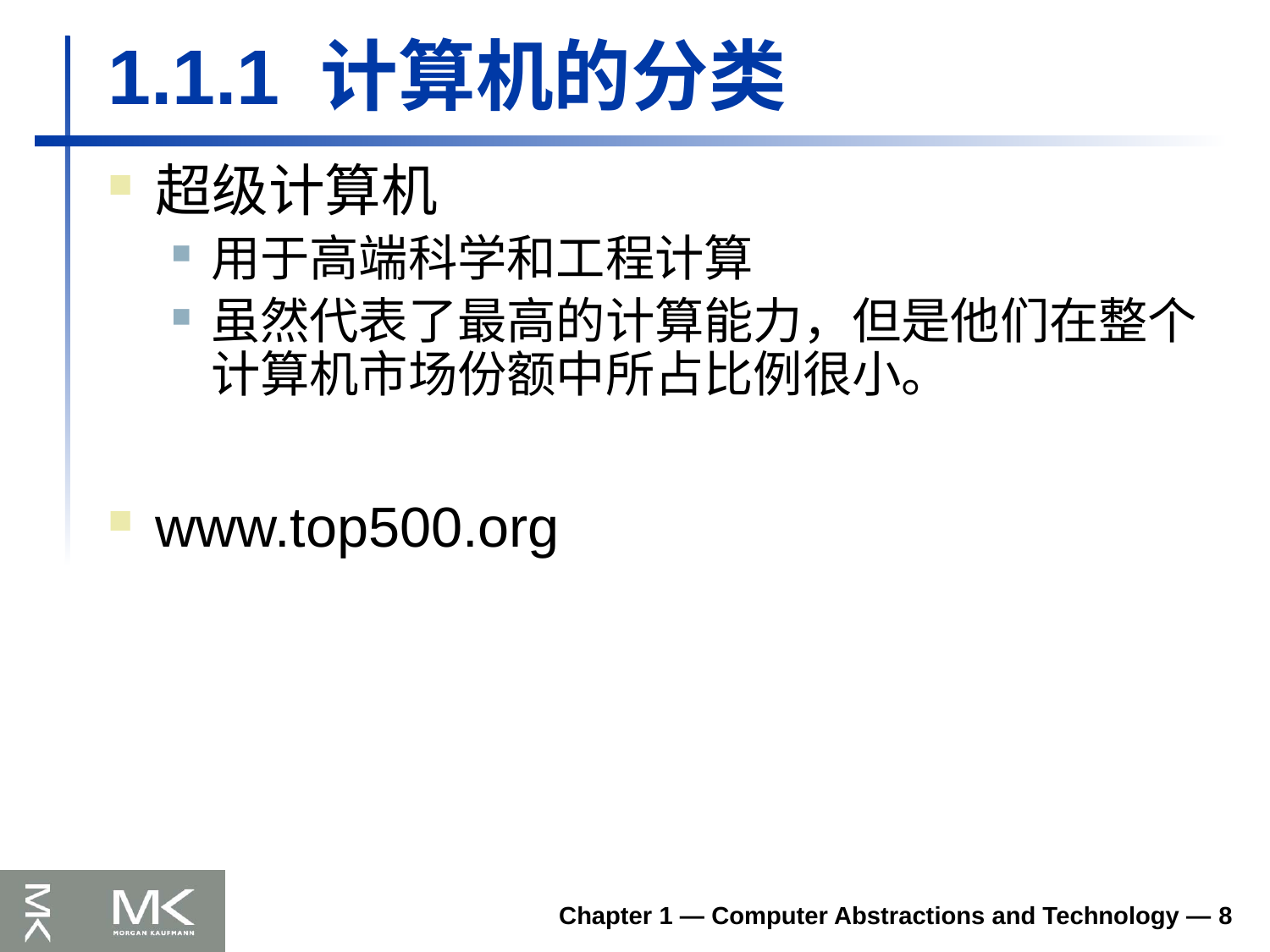

# 1.1.1 计算机的分类
超级计算机
用于高端科学和工程计算
虽然代表了最高的计算能力，但是他们在整个计算机市场份额中所占比例很小。

www.top500.org
Chapter 1 — Computer Abstractions and Technology — 8